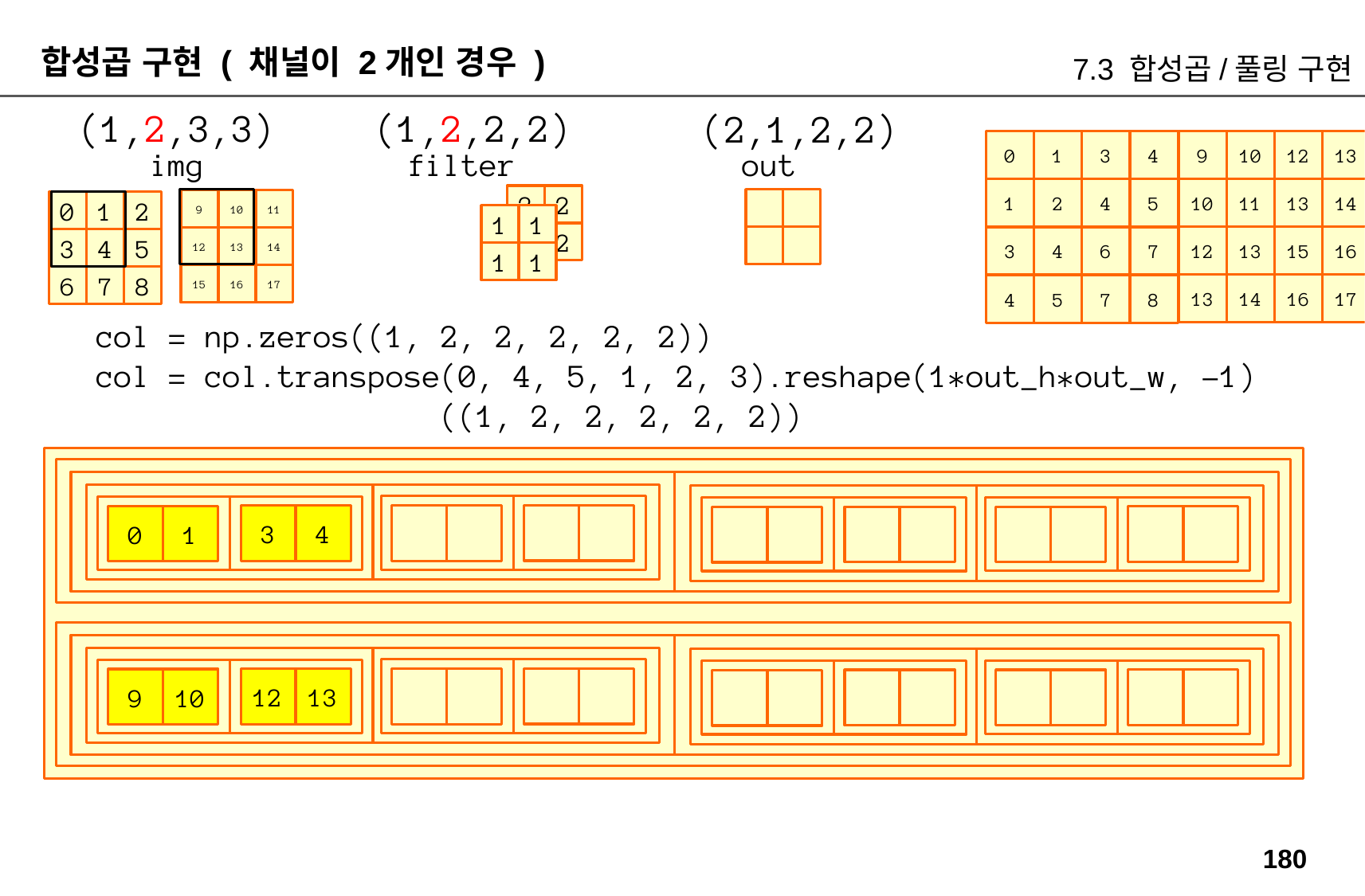

합성곱 구현 ( 채널이 2개인 경우 )
7.3 합성곱/풀링 구현
(1,2,2,2)
(1,2,3,3)
(2,1,2,2)
9
10
12
13
0
1
3
4
img
filter
out
10
11
13
14
1
2
4
5
2
2

9
10
11
0

1
2
1
1
1
1
2
2

12
13
15
16
3
4
6
7
12
13
14
3
4
5
15
16
17
6
7
8
13
14
16
17
4
5
7
8
col = np.zeros((1, 2, 2, 2, 2, 2))
col = col.transpose(0, 4, 5, 1, 2, 3).reshape(1*out_h*out_w, -1)
                   ((1, 2, 2, 2, 2, 2))

3
4

0
1

12
13

9
10